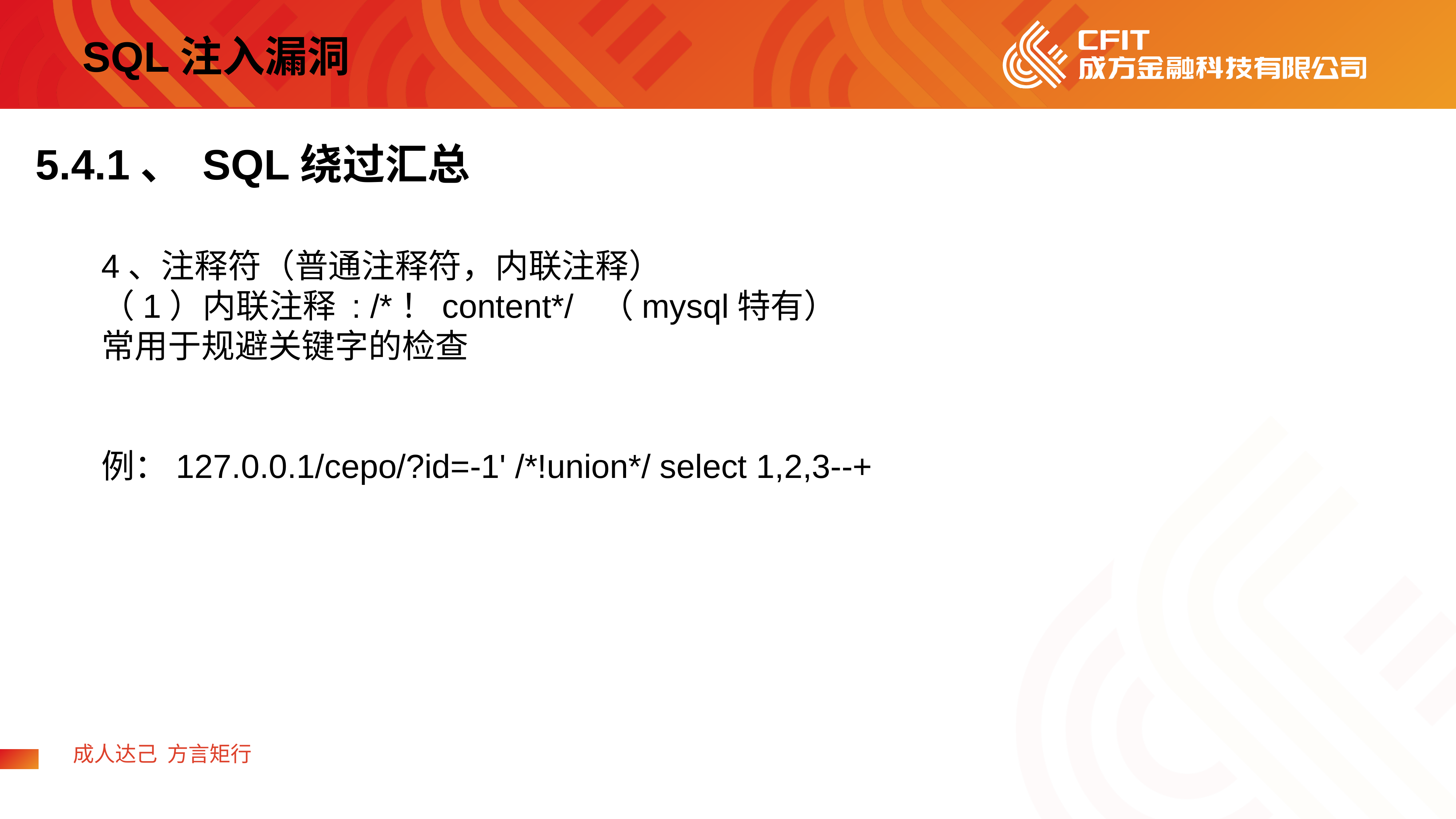

SQL注入漏洞
5.4.1、 SQL绕过汇总
4、注释符（普通注释符，内联注释）
（1）内联注释 : /*！content*/  （mysql特有）
常用于规避关键字的检查

例：127.0.0.1/cepo/?id=-1' /*!union*/ select 1,2,3--+